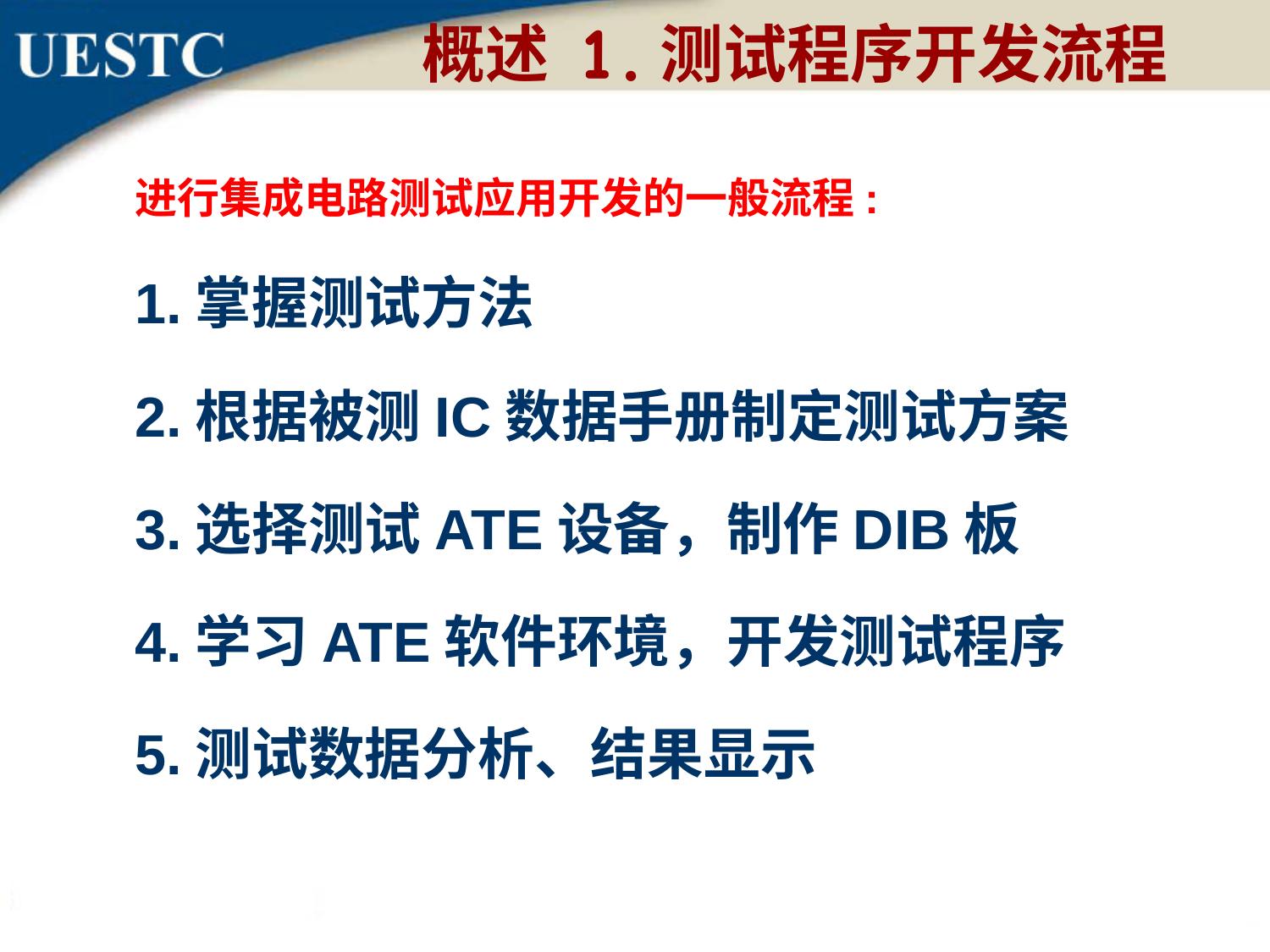

概述 1.测试程序开发流程
进行集成电路测试应用开发的一般流程:
1.掌握测试方法
2.根据被测IC数据手册制定测试方案
3.选择测试ATE设备，制作DIB板
4.学习ATE软件环境，开发测试程序
5.测试数据分析、结果显示